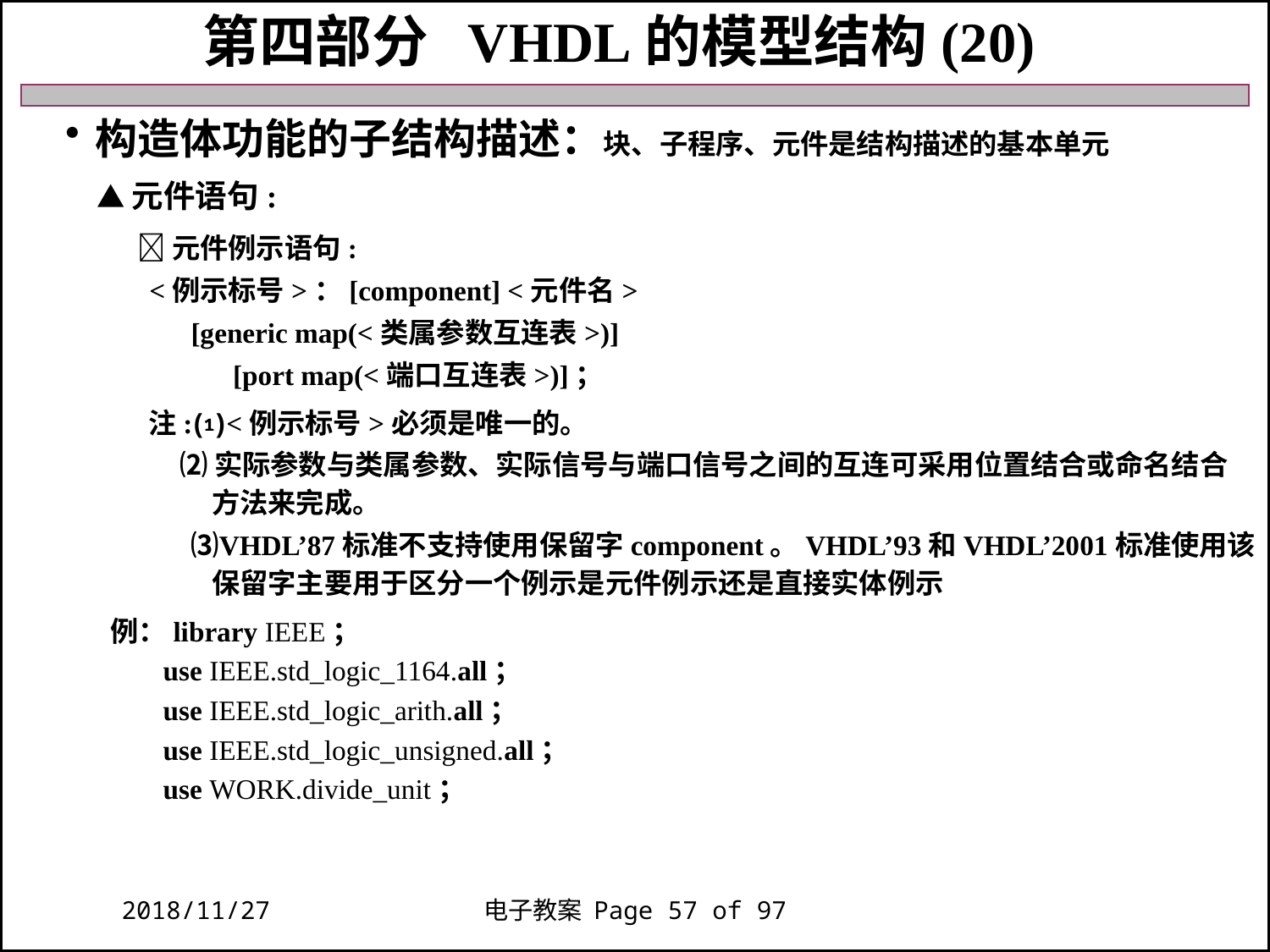

第四部分  VHDL的模型结构(20)

构造体功能的子结构描述：块、子程序、元件是结构描述的基本单元
     ▲元件语句:
          •元件例示语句:
            <例示标号>：[component] <元件名>
                  [generic map(<类属参数互连表>)]
                        [port map(<端口互连表>)]；
            注:⑴<例示标号>必须是唯一的。
                  ⑵实际参数与类属参数、实际信号与端口信号之间的互连可采用位置结合或命名结合
                      方法来完成。
                  ⑶VHDL’87标准不支持使用保留字component。VHDL’93和VHDL’2001标准使用该
                      保留字主要用于区分一个例示是元件例示还是直接实体例示
      例：library IEEE；
              use IEEE.std_logic_1164.all；
              use IEEE.std_logic_arith.all；
              use IEEE.std_logic_unsigned.all；
              use WORK.divide_unit；

2018/11/27
电子教案 Page 57 of 97